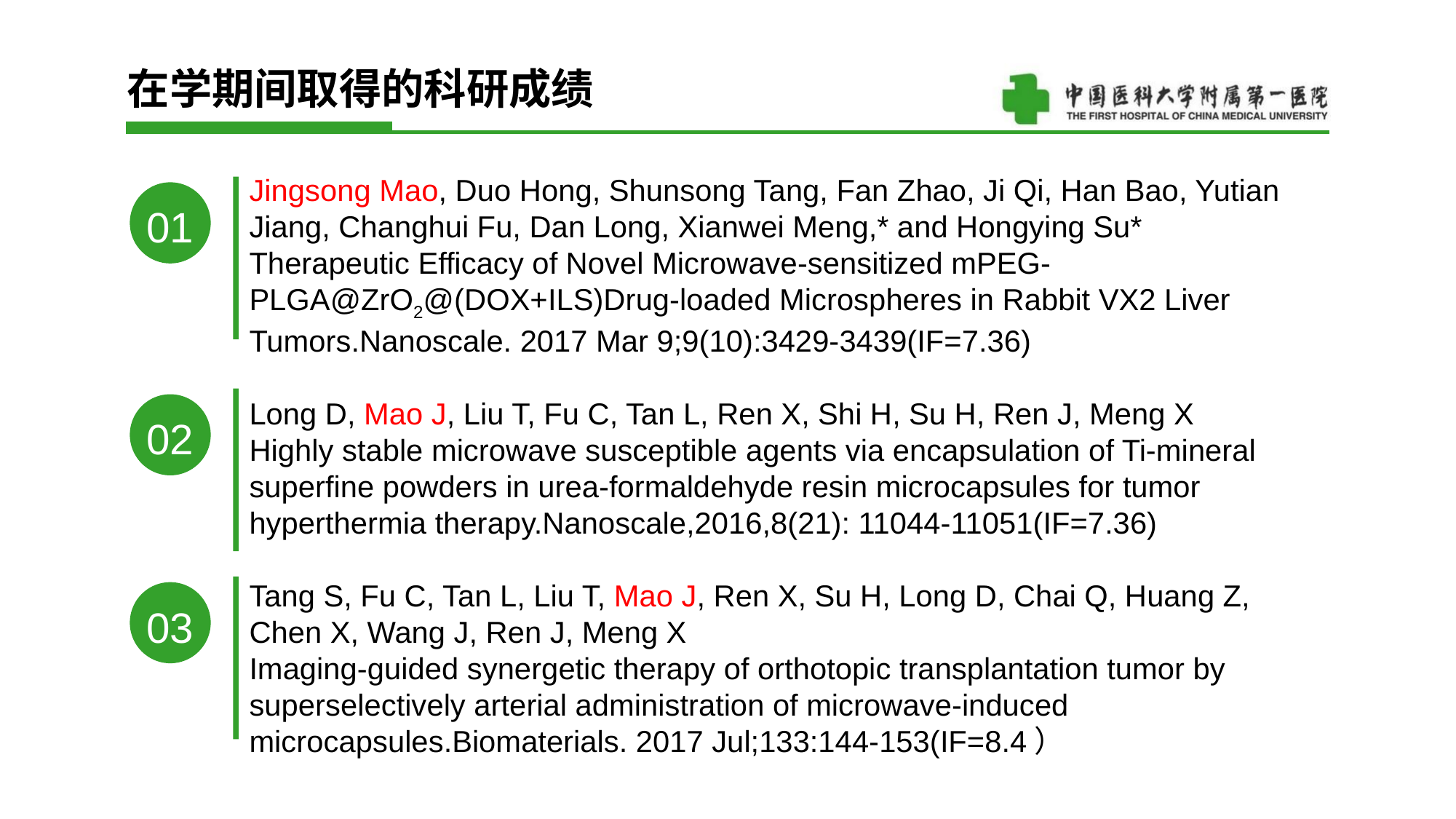

# 在学期间取得的科研成绩
Jingsong Mao, Duo Hong, Shunsong Tang, Fan Zhao, Ji Qi, Han Bao, Yutian Jiang, Changhui Fu, Dan Long, Xianwei Meng,* and Hongying Su*
Therapeutic Efficacy of Novel Microwave-sensitized mPEG-PLGA@ZrO2@(DOX+ILS)Drug-loaded Microspheres in Rabbit VX2 Liver Tumors.Nanoscale. 2017 Mar 9;9(10):3429-3439(IF=7.36)
Long D, Mao J, Liu T, Fu C, Tan L, Ren X, Shi H, Su H, Ren J, Meng X
Highly stable microwave susceptible agents via encapsulation of Ti-mineral superfine powders in urea-formaldehyde resin microcapsules for tumor hyperthermia therapy.Nanoscale,2016,8(21): 11044-11051(IF=7.36)
Tang S, Fu C, Tan L, Liu T, Mao J, Ren X, Su H, Long D, Chai Q, Huang Z, Chen X, Wang J, Ren J, Meng X
Imaging-guided synergetic therapy of orthotopic transplantation tumor by superselectively arterial administration of microwave-induced microcapsules.Biomaterials. 2017 Jul;133:144-153(IF=8.4）

01

02

03